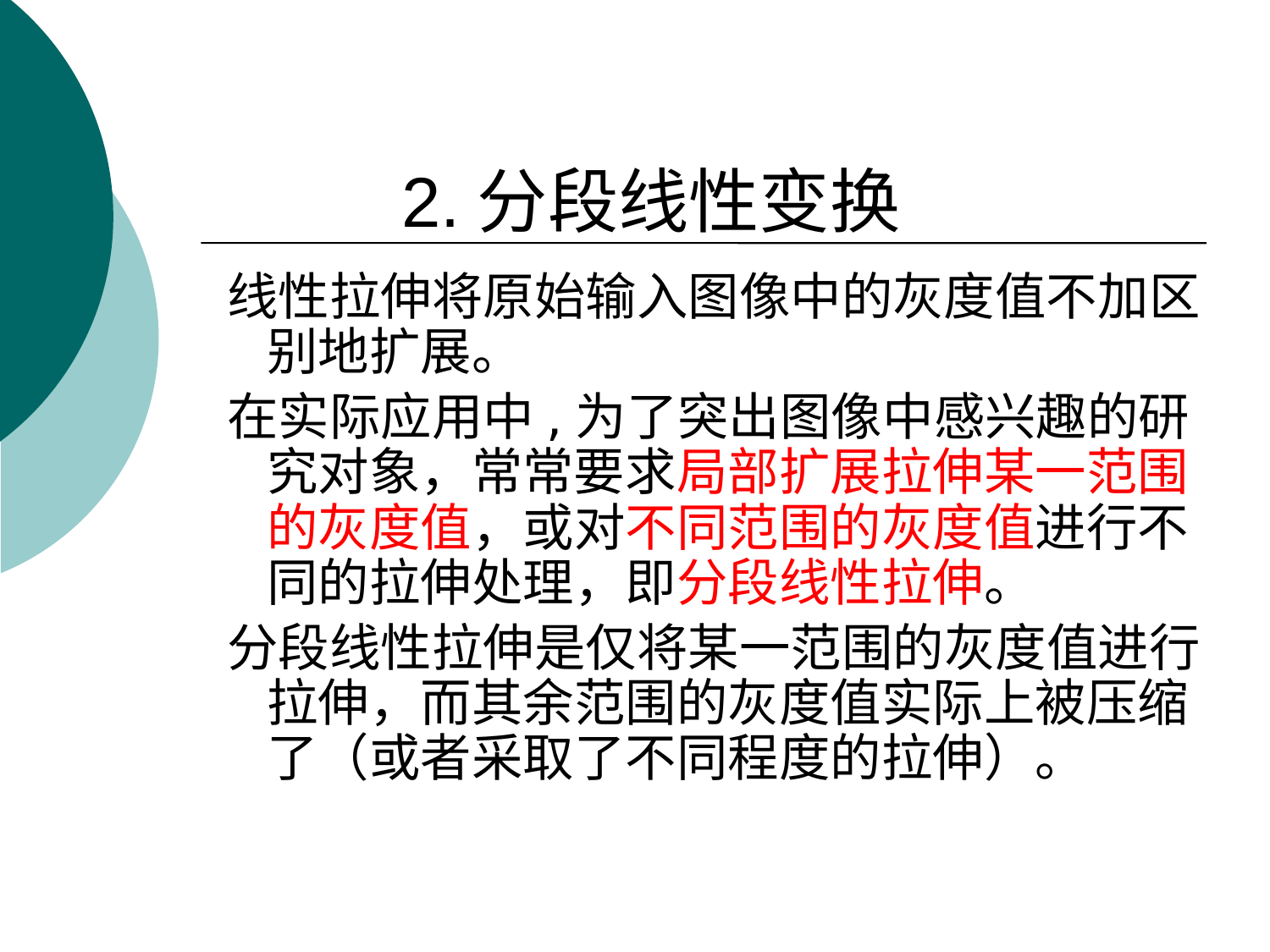

# 2.分段线性变换
线性拉伸将原始输入图像中的灰度值不加区别地扩展。
在实际应用中,为了突出图像中感兴趣的研究对象，常常要求局部扩展拉伸某一范围的灰度值，或对不同范围的灰度值进行不同的拉伸处理，即分段线性拉伸。
分段线性拉伸是仅将某一范围的灰度值进行拉伸，而其余范围的灰度值实际上被压缩了（或者采取了不同程度的拉伸）。
23